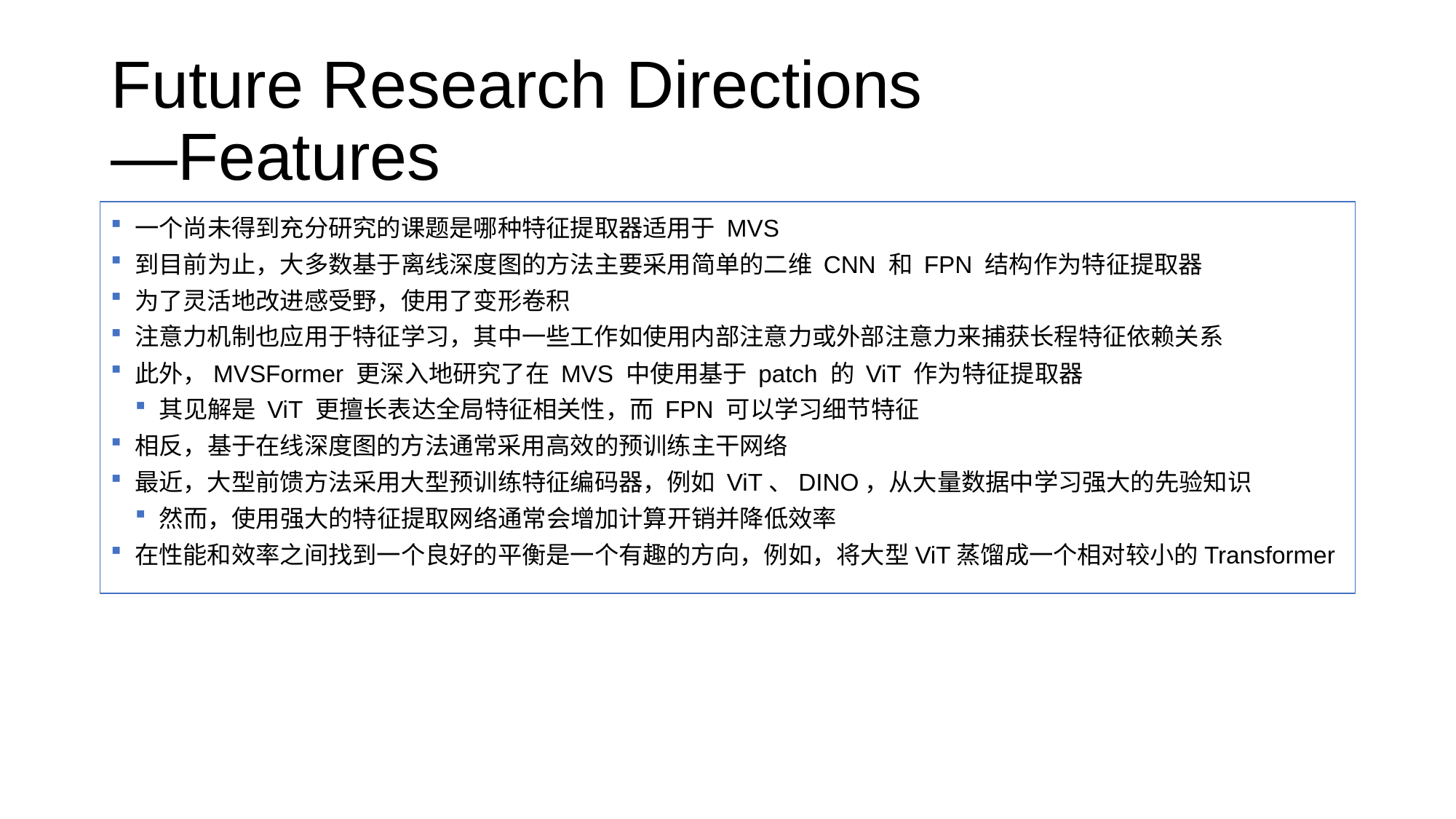

# Future Research Directions —Features
一个尚未得到充分研究的课题是哪种特征提取器适用于 MVS
到目前为止，大多数基于离线深度图的方法主要采用简单的二维 CNN 和 FPN 结构作为特征提取器
为了灵活地改进感受野，使用了变形卷积
注意力机制也应用于特征学习，其中一些工作如使用内部注意力或外部注意力来捕获长程特征依赖关系
此外，MVSFormer 更深入地研究了在 MVS 中使用基于 patch 的 ViT 作为特征提取器
其见解是 ViT 更擅长表达全局特征相关性，而 FPN 可以学习细节特征
相反，基于在线深度图的方法通常采用高效的预训练主干网络
最近，大型前馈方法采用大型预训练特征编码器，例如 ViT、DINO，从大量数据中学习强大的先验知识
然而，使用强大的特征提取网络通常会增加计算开销并降低效率
在性能和效率之间找到一个良好的平衡是一个有趣的方向，例如，将大型ViT蒸馏成一个相对较小的Transformer